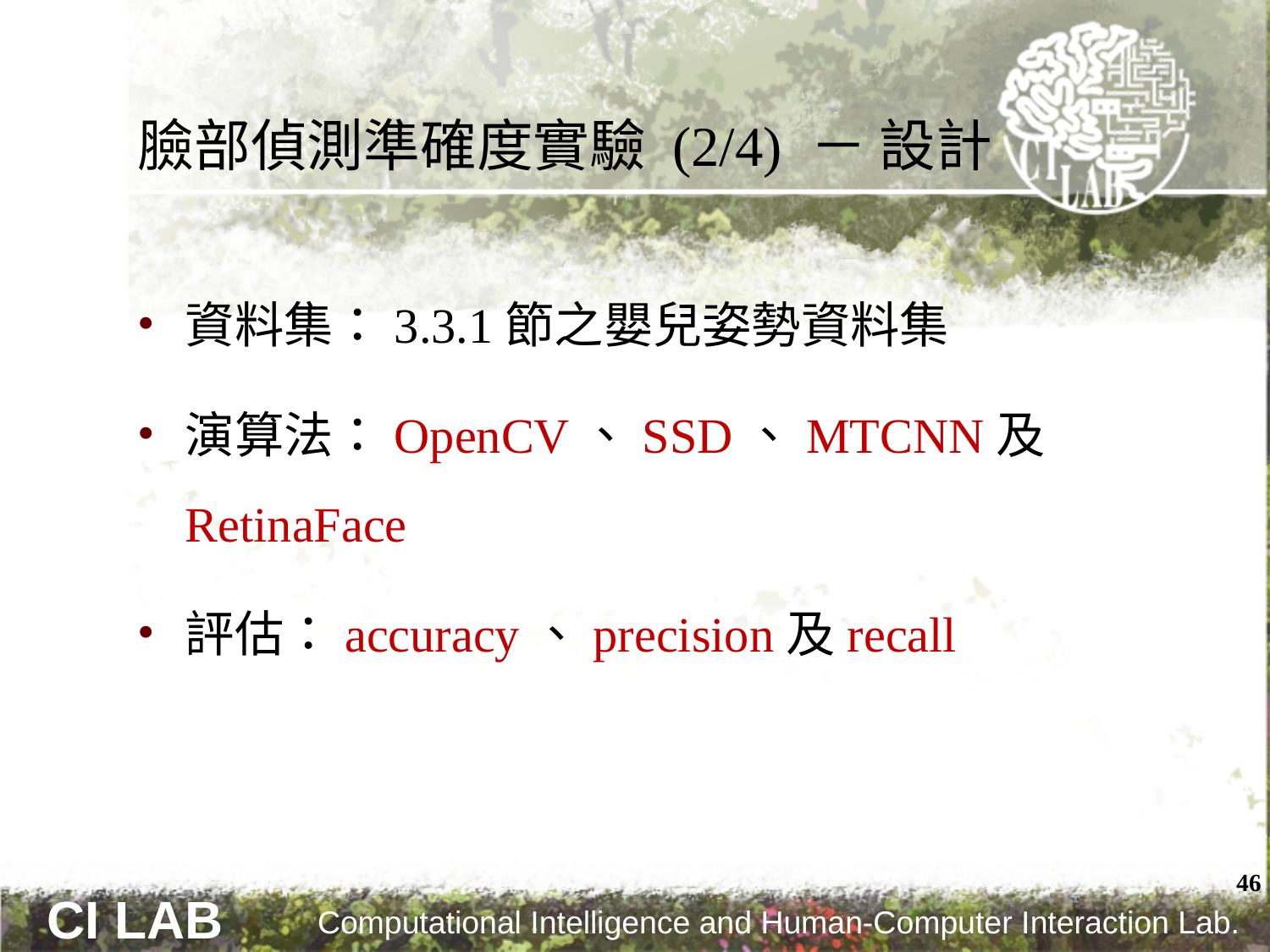

# 臉部偵測準確度實驗 (2/4) － 設計
資料集：3.3.1節之嬰兒姿勢資料集
演算法：OpenCV、SSD、MTCNN及RetinaFace
評估：accuracy、precision及recall
46